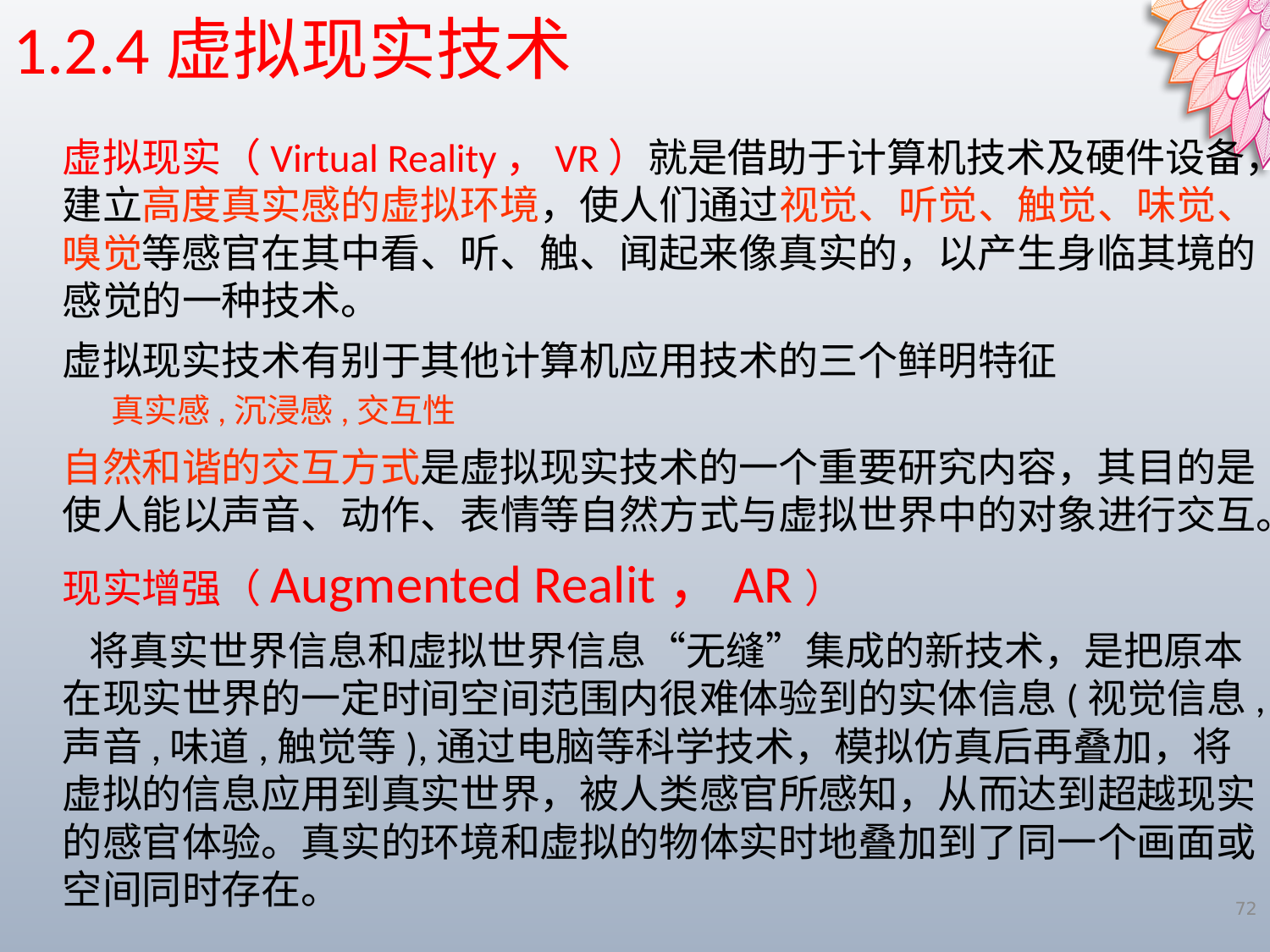

1.2.4虚拟现实技术
虚拟现实（Virtual Reality，VR）就是借助于计算机技术及硬件设备，建立高度真实感的虚拟环境，使人们通过视觉、听觉、触觉、味觉、嗅觉等感官在其中看、听、触、闻起来像真实的，以产生身临其境的感觉的一种技术。
虚拟现实技术有别于其他计算机应用技术的三个鲜明特征
真实感,沉浸感,交互性
自然和谐的交互方式是虚拟现实技术的一个重要研究内容，其目的是使人能以声音、动作、表情等自然方式与虚拟世界中的对象进行交互。
现实增强（Augmented Realit，AR）
  将真实世界信息和虚拟世界信息“无缝”集成的新技术，是把原本在现实世界的一定时间空间范围内很难体验到的实体信息(视觉信息,声音,味道,触觉等),通过电脑等科学技术，模拟仿真后再叠加，将虚拟的信息应用到真实世界，被人类感官所感知，从而达到超越现实的感官体验。真实的环境和虚拟的物体实时地叠加到了同一个画面或空间同时存在。
72